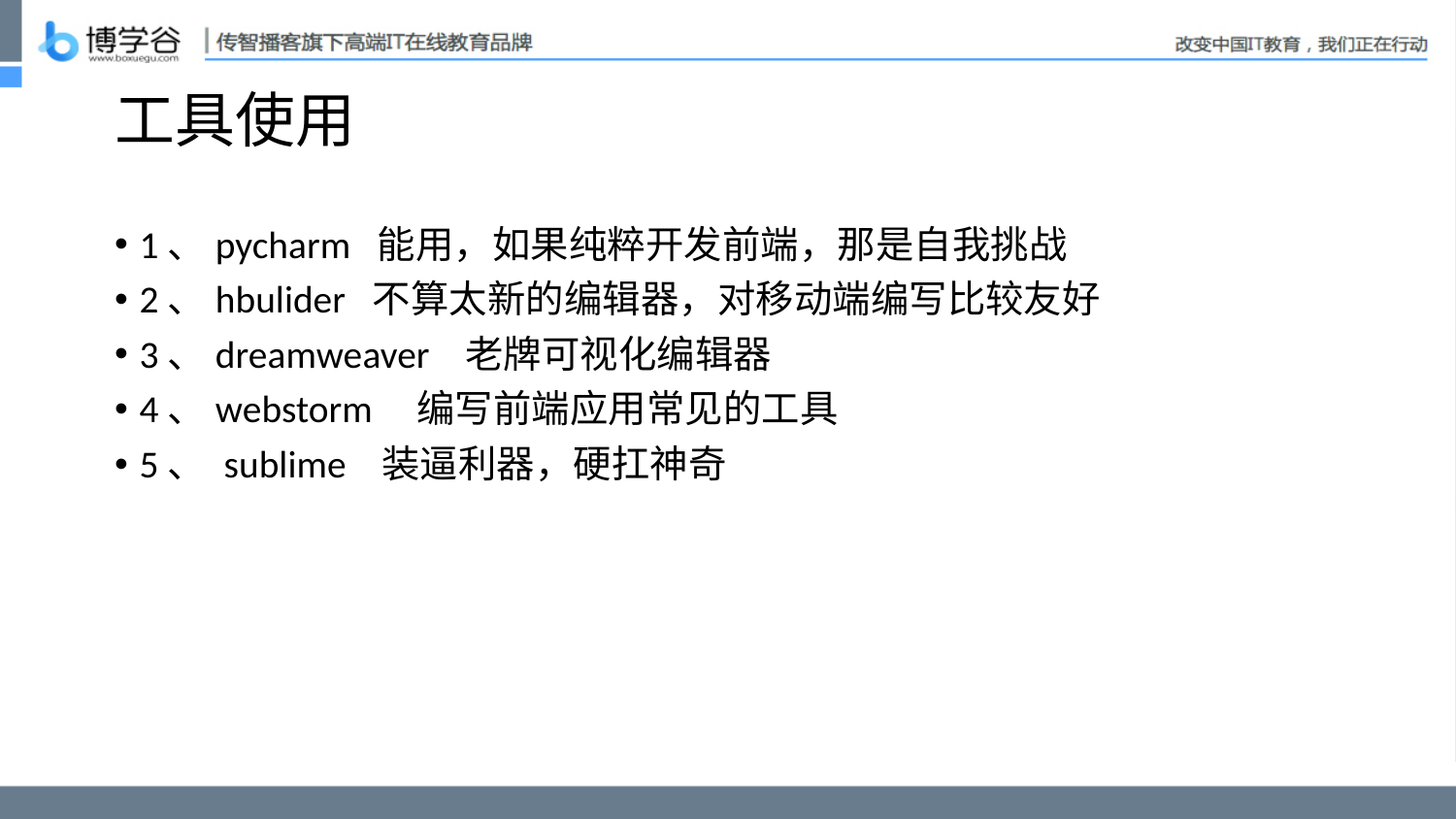

# 工具使用
1、pycharm  能用，如果纯粹开发前端，那是自我挑战
2、hbulider  不算太新的编辑器，对移动端编写比较友好
3、dreamweaver   老牌可视化编辑器
4、webstorm    编写前端应用常见的工具
5、 sublime   装逼利器，硬扛神奇